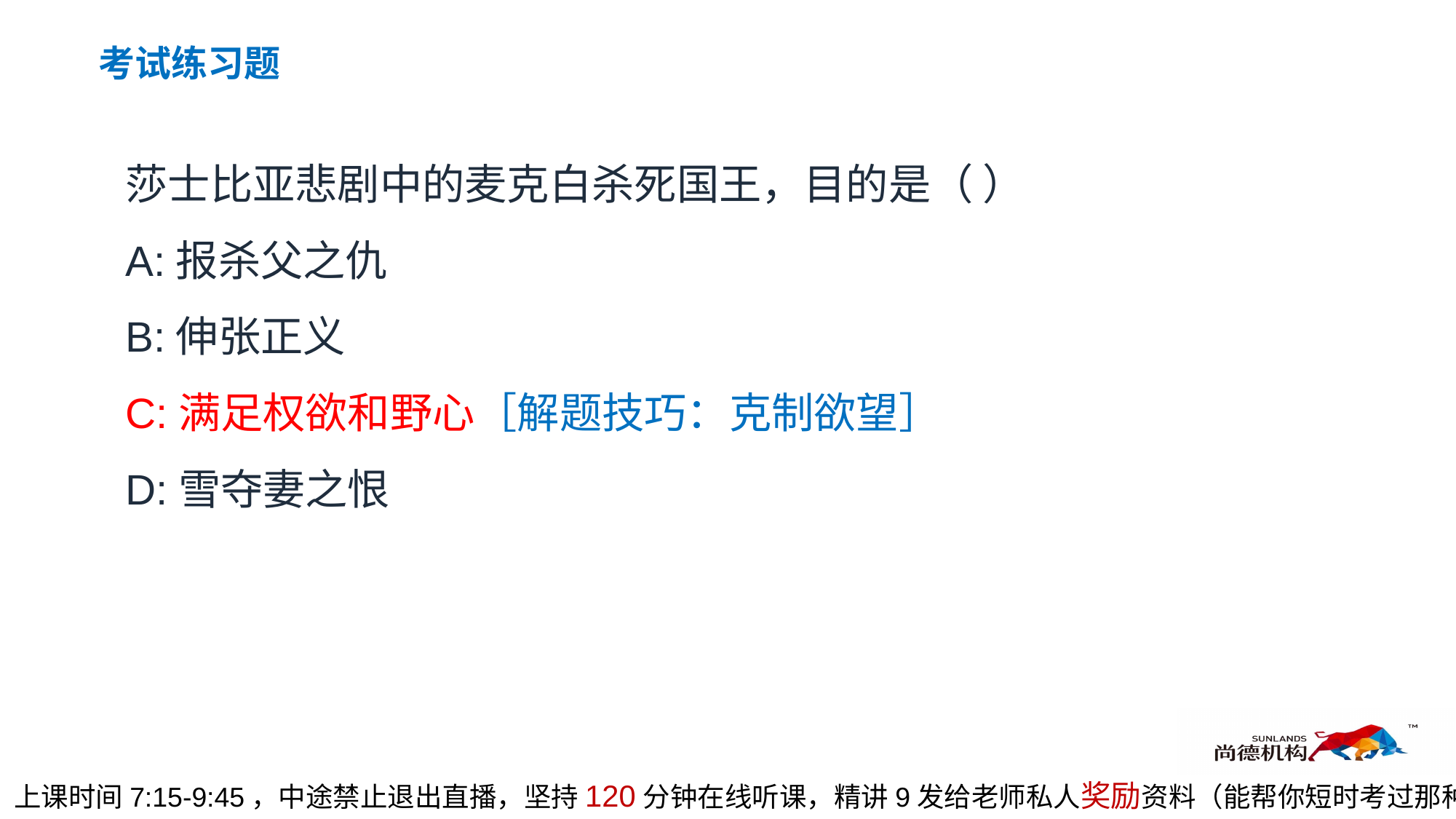

考试练习题
莎士比亚悲剧中的麦克白杀死国王，目的是（ ）
A:报杀父之仇
B:伸张正义
C:满足权欲和野心［解题技巧：克制欲望］
D:雪夺妻之恨